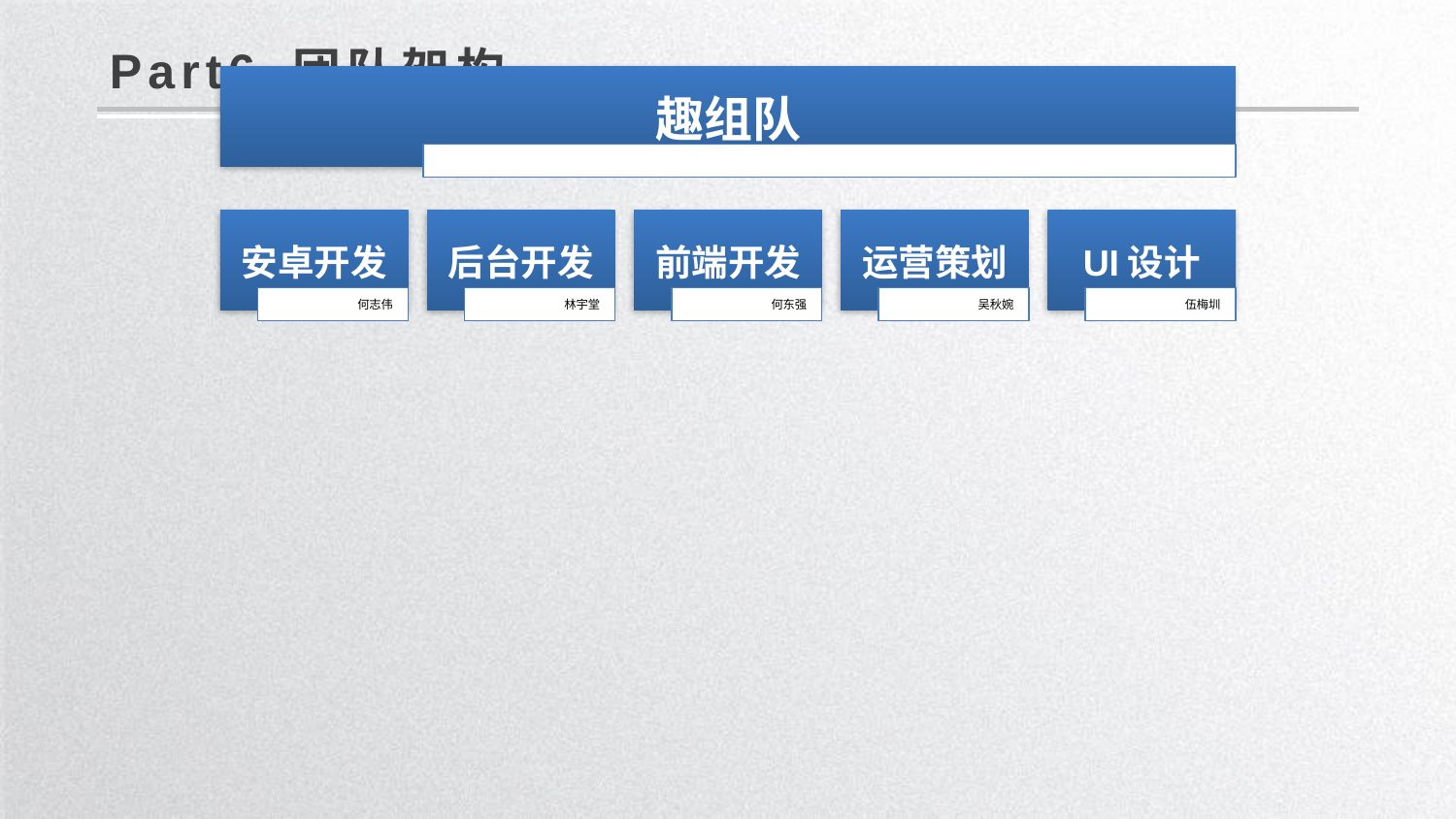

Part6 团队架构
趣组队
安卓开发
何志伟
后台开发
林宇堂
前端开发
何东强
运营策划
吴秋婉
UI设计
伍梅圳